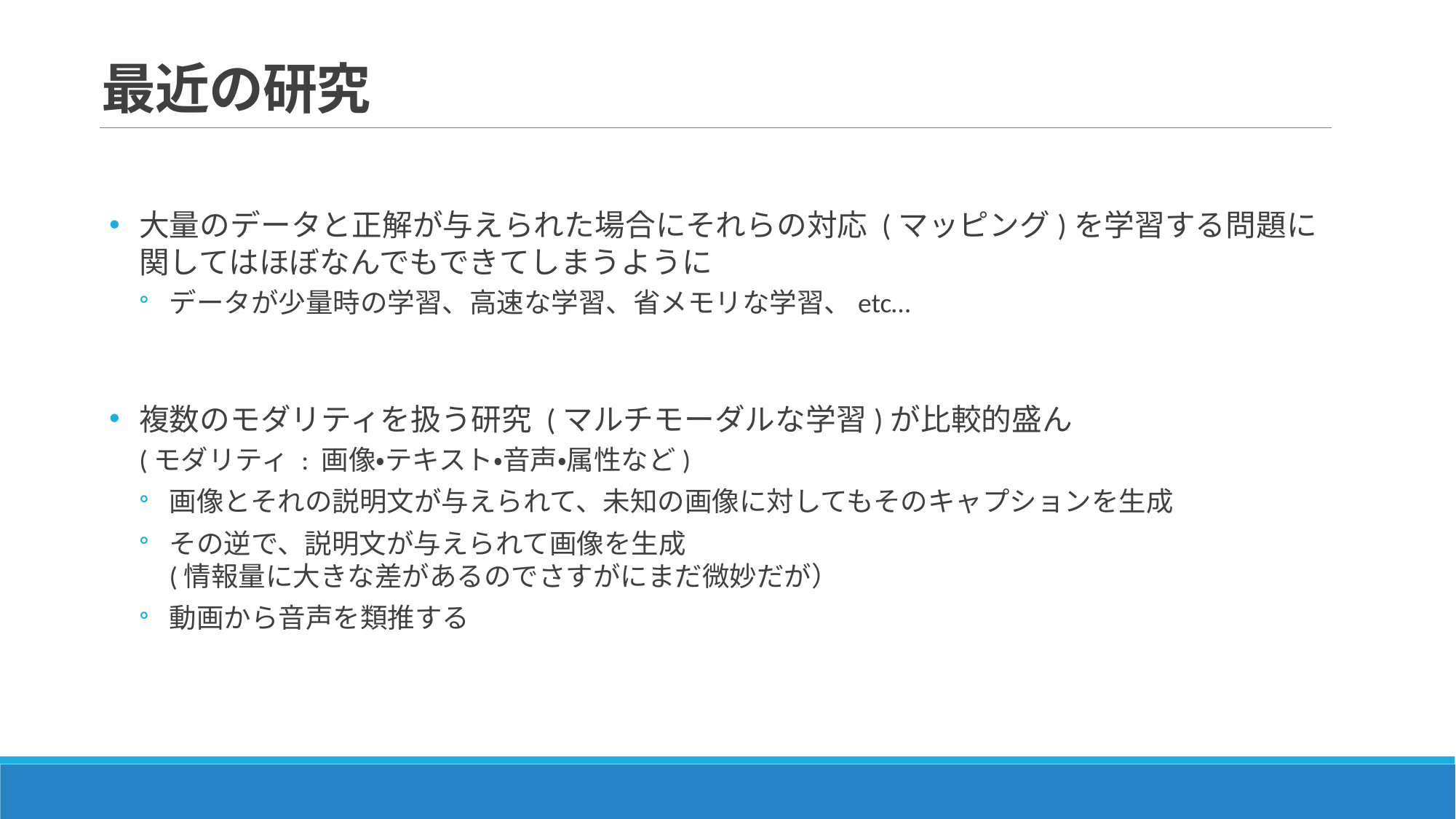

# 最近の研究

大量のデータと正解が与えられた場合にそれらの対応 (マッピング)を学習する問題に
関してはほぼなんでもできてしまうように
データが少量時の学習、高速な学習、省メモリな学習、etc…

複数のモダリティを扱う研究 (マルチモーダルな学習)が比較的盛ん
(モダリティ : 画像・テキスト・音声・属性など)
画像とそれの説明文が与えられて、未知の画像に対してもそのキャプションを生成
その逆で、説明文が与えられて画像を生成
(情報量に大きな差があるのでさすがにまだ微妙だが）
動画から音声を類推する